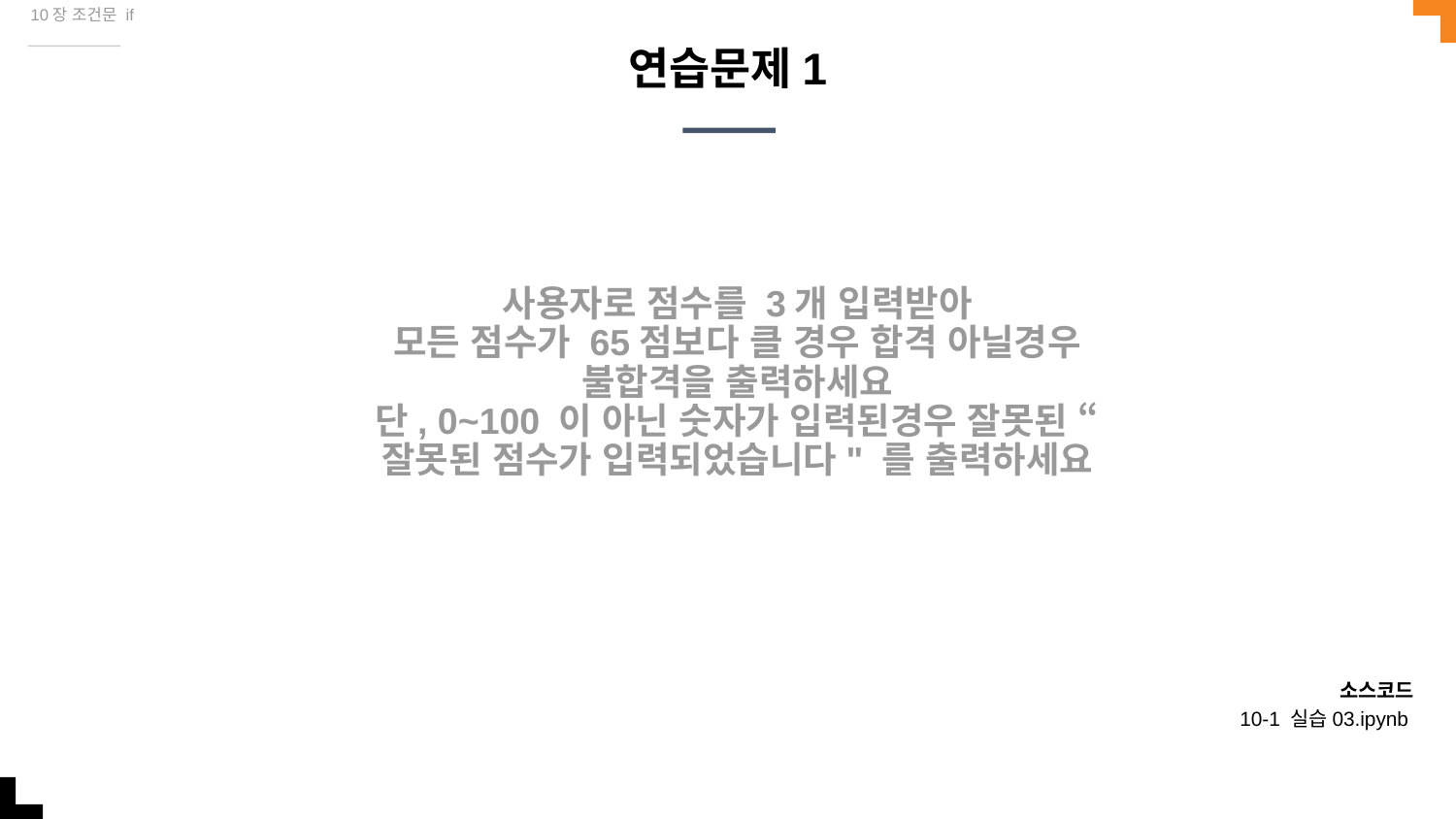

10장 조건문 if
# 연습문제1
사용자로 점수를 3개 입력받아
모든 점수가 65점보다 클 경우 합격 아닐경우 불합격을 출력하세요
단, 0~100 이 아닌 숫자가 입력된경우 잘못된 “잘못된 점수가 입력되었습니다" 를 출력하세요
소스코드
10-1 실습03.ipynb